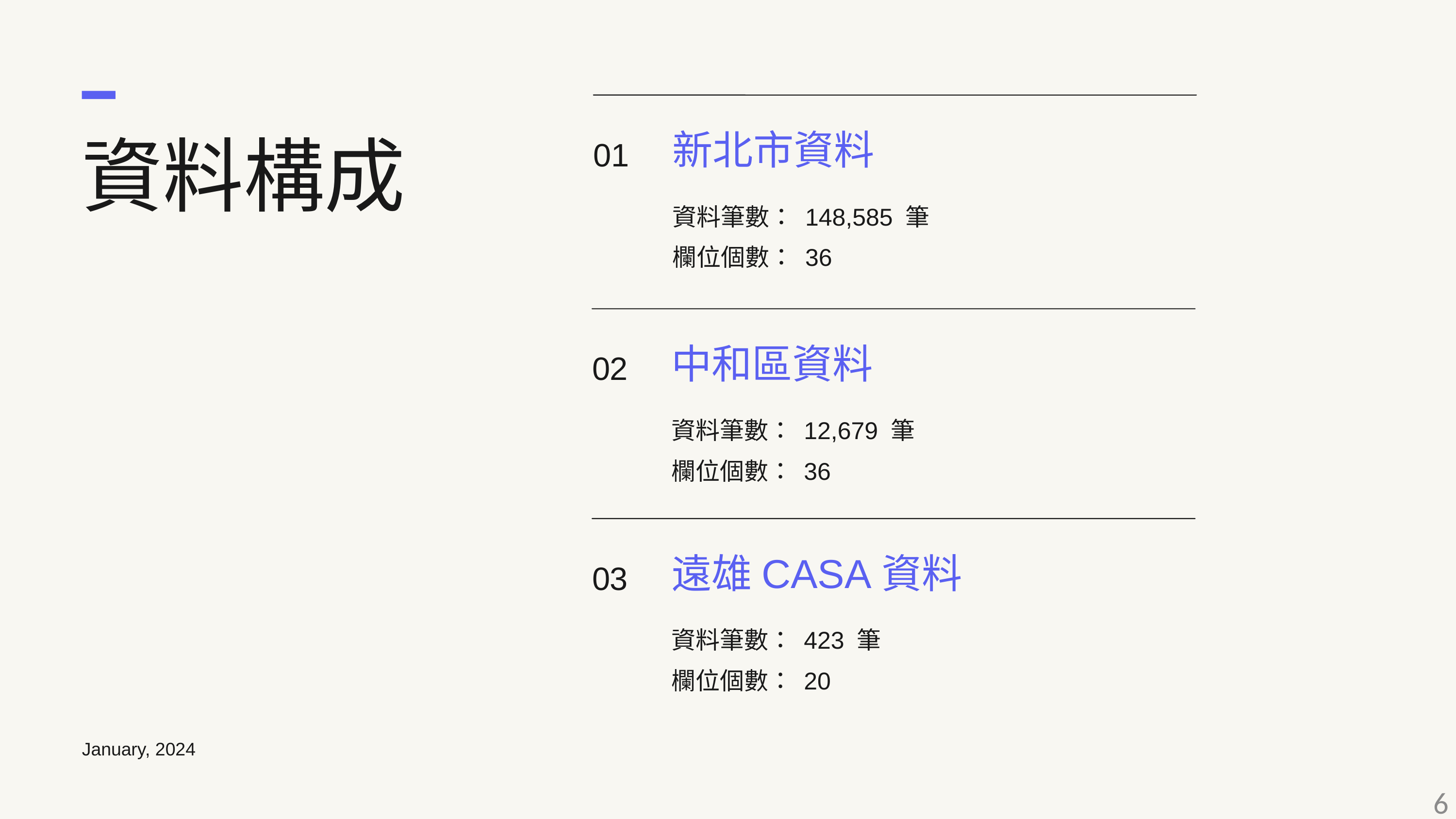

資料構成

01
新北市資料
資料筆數： 148,585 筆
欄位個數： 36

02
中和區資料
資料筆數： 12,679 筆
欄位個數： 36

03
遠雄CASA資料
資料筆數： 423 筆
欄位個數： 20
January, 2024
6